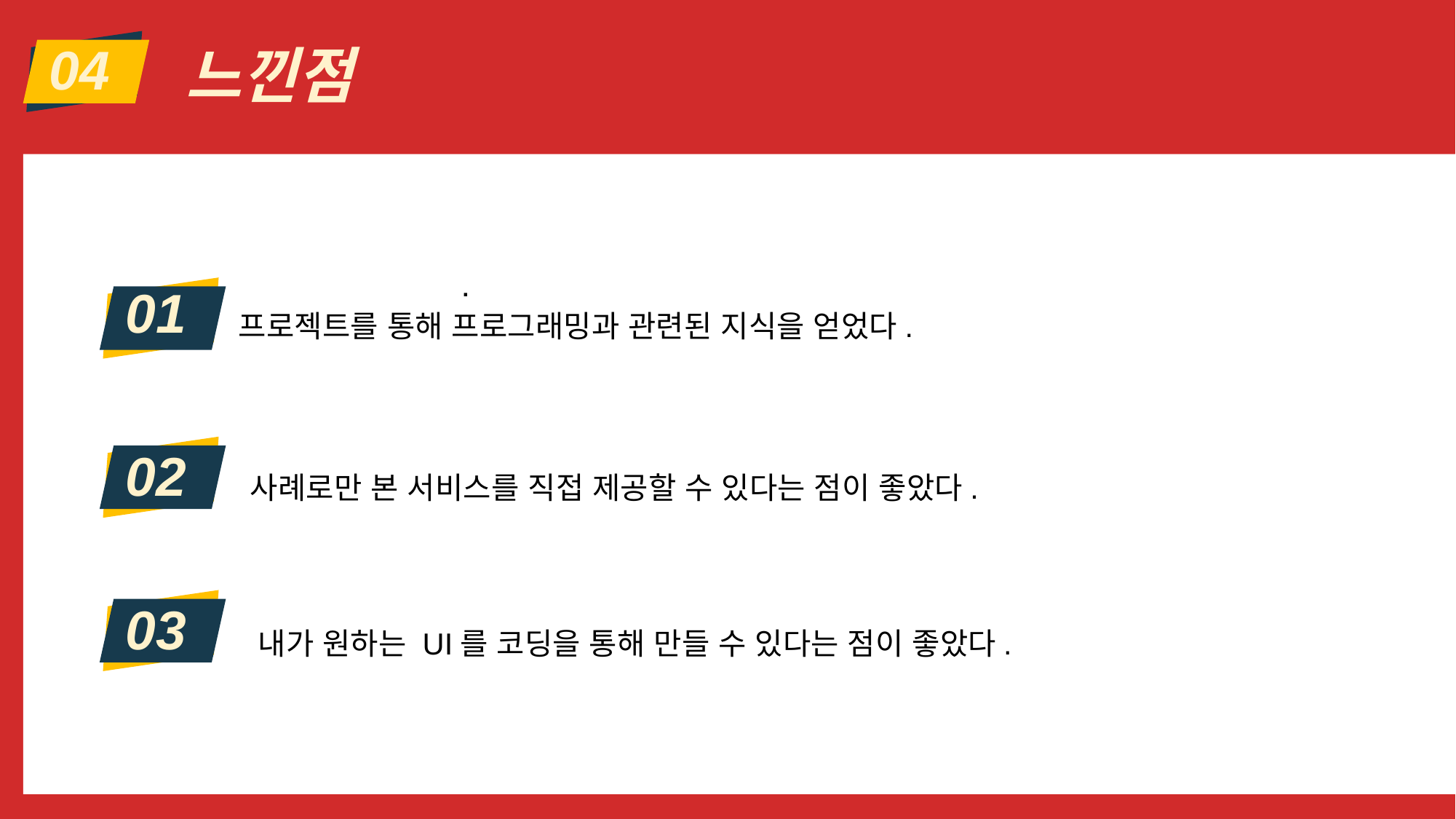

04
느낀점

.
01
프로젝트를 통해 프로그래밍과 관련된 지식을 얻었다.

02

사례로만 본 서비스를 직접 제공할 수 있다는 점이 좋았다.
03

내가 원하는 UI를 코딩을 통해 만들 수 있다는 점이 좋았다.